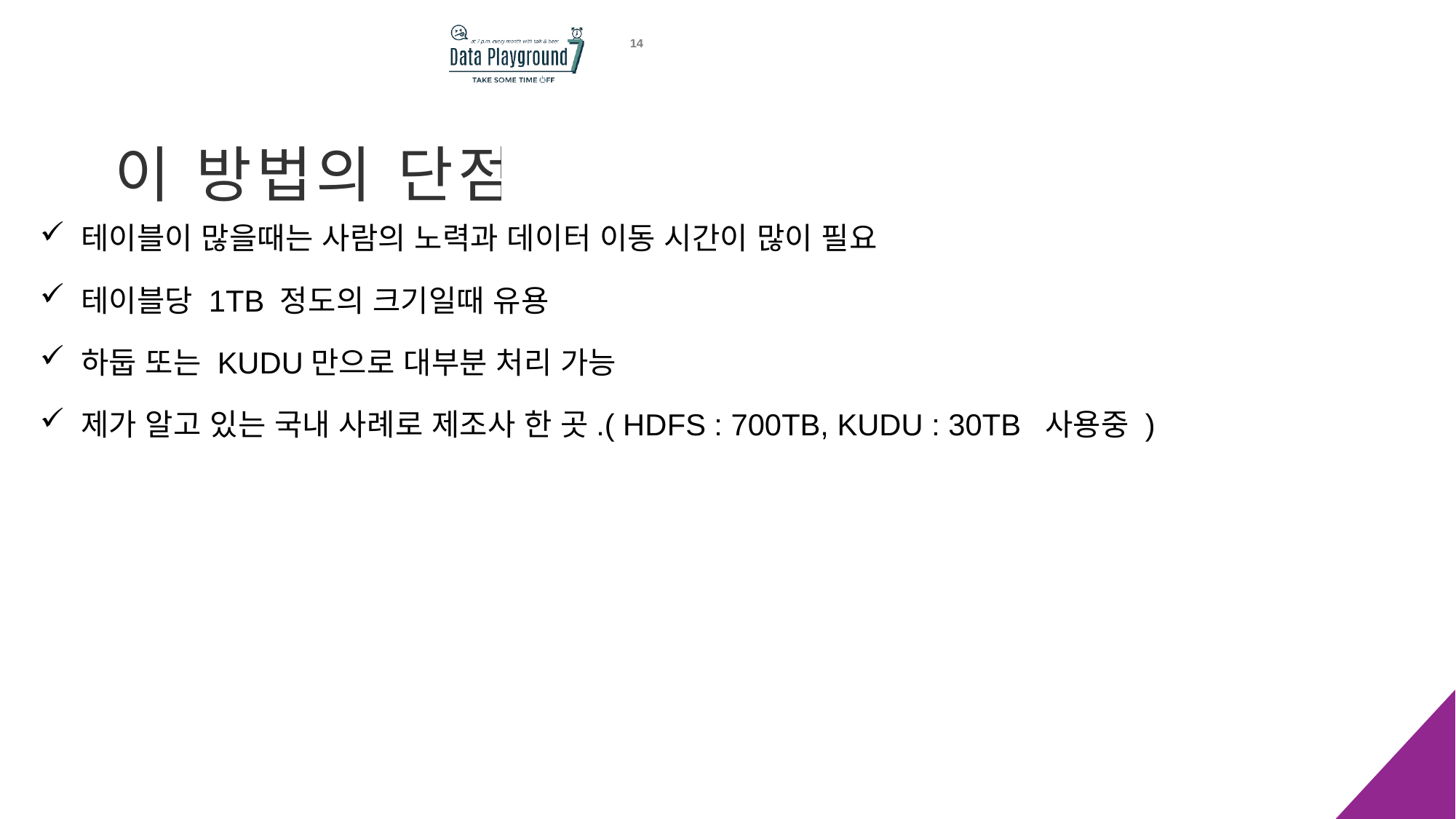

14
이 방법의 단점
테이블이 많을때는 사람의 노력과 데이터 이동 시간이 많이 필요
테이블당 1TB 정도의 크기일때 유용
하둡 또는 KUDU만으로 대부분 처리 가능
제가 알고 있는 국내 사례로 제조사 한 곳.( HDFS : 700TB, KUDU : 30TB  사용중 )